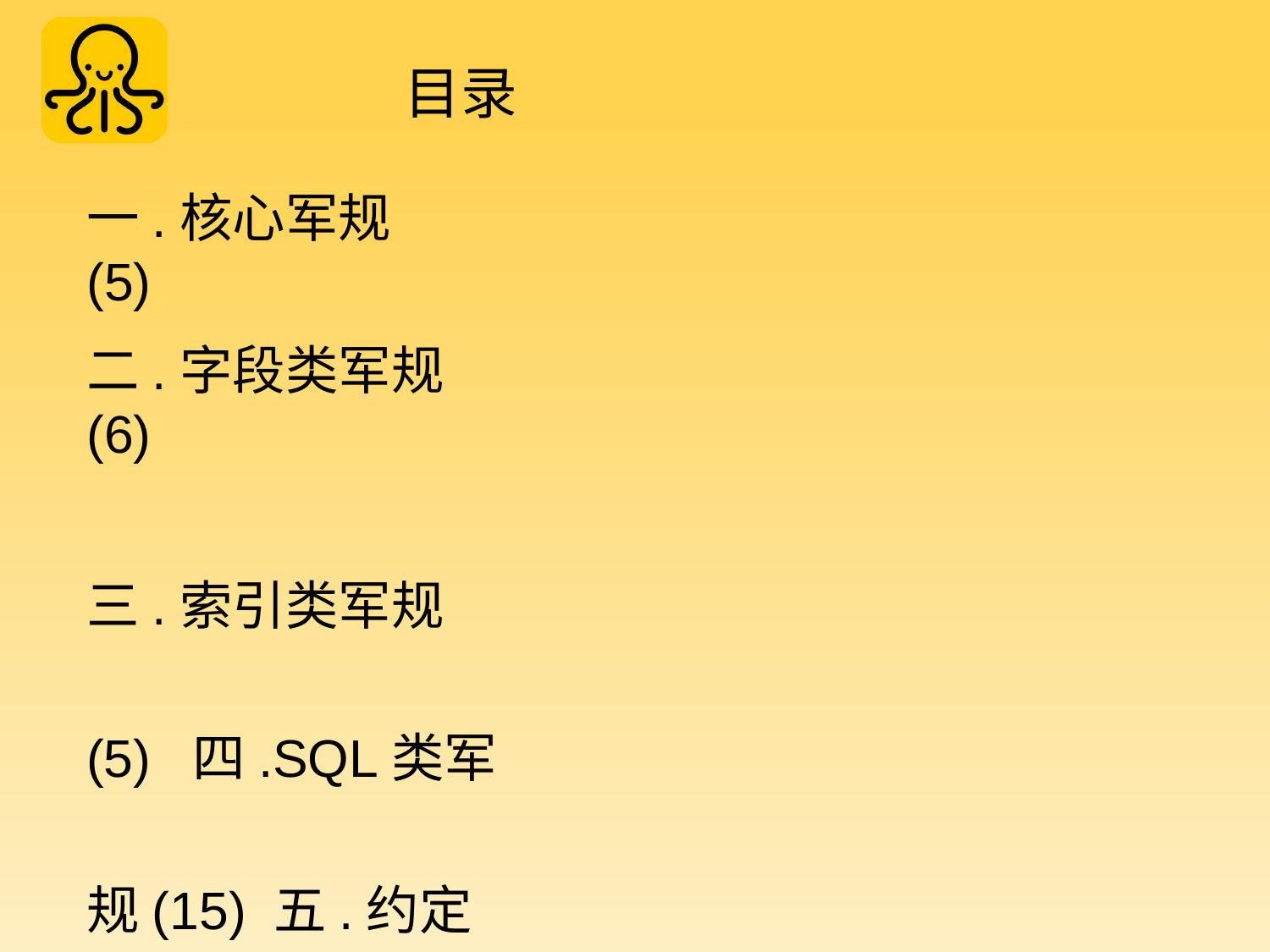

目录
# 一.核心军规(5)
二.字段类军规(6)
三.索引类军规(5)  四.SQL类军规(15) 五.约定类军规(5)